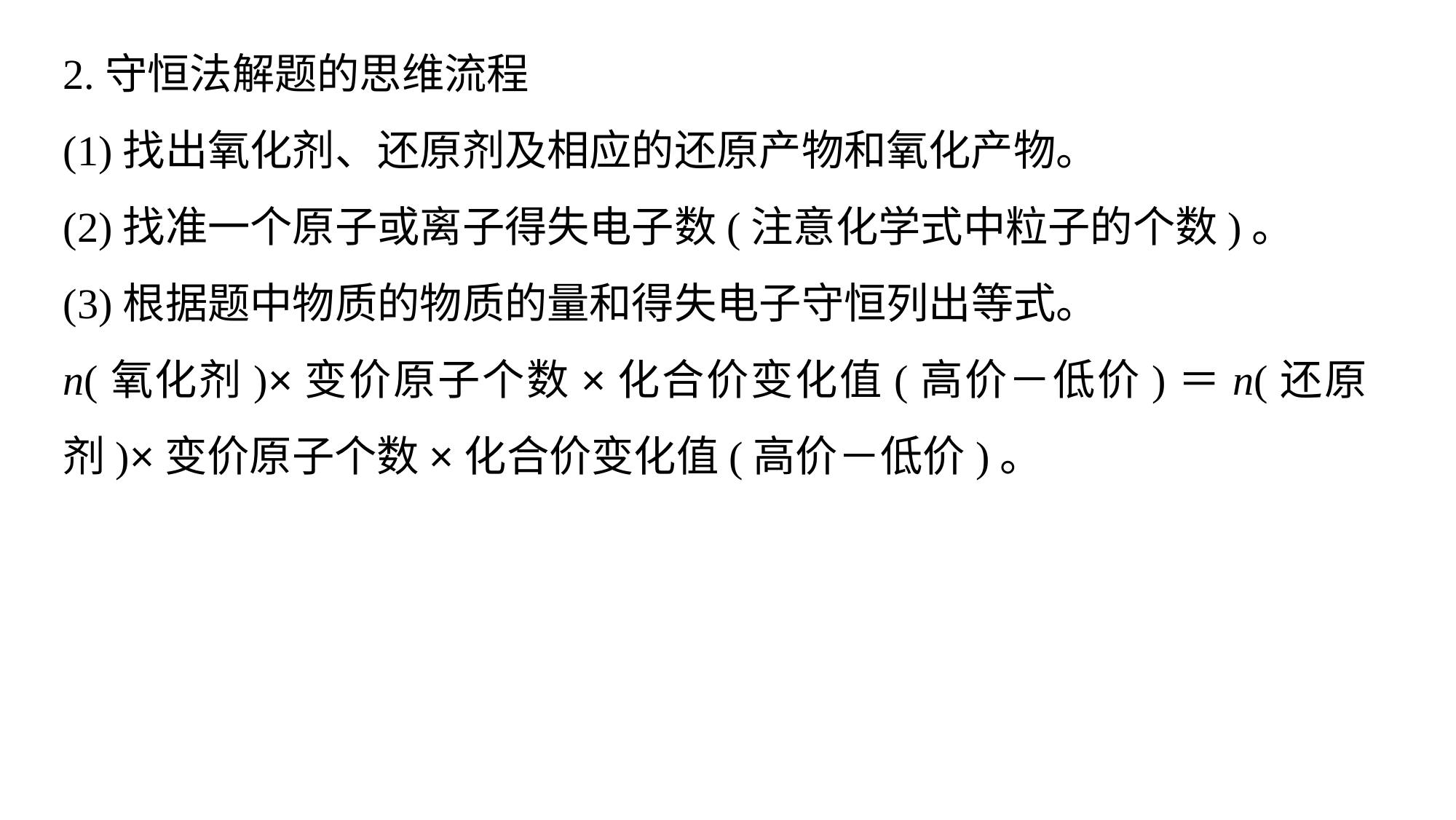

2.守恒法解题的思维流程
(1)找出氧化剂、还原剂及相应的还原产物和氧化产物。
(2)找准一个原子或离子得失电子数(注意化学式中粒子的个数)。
(3)根据题中物质的物质的量和得失电子守恒列出等式。
n(氧化剂)×变价原子个数×化合价变化值(高价－低价)＝n(还原剂)×变价原子个数×化合价变化值(高价－低价)。